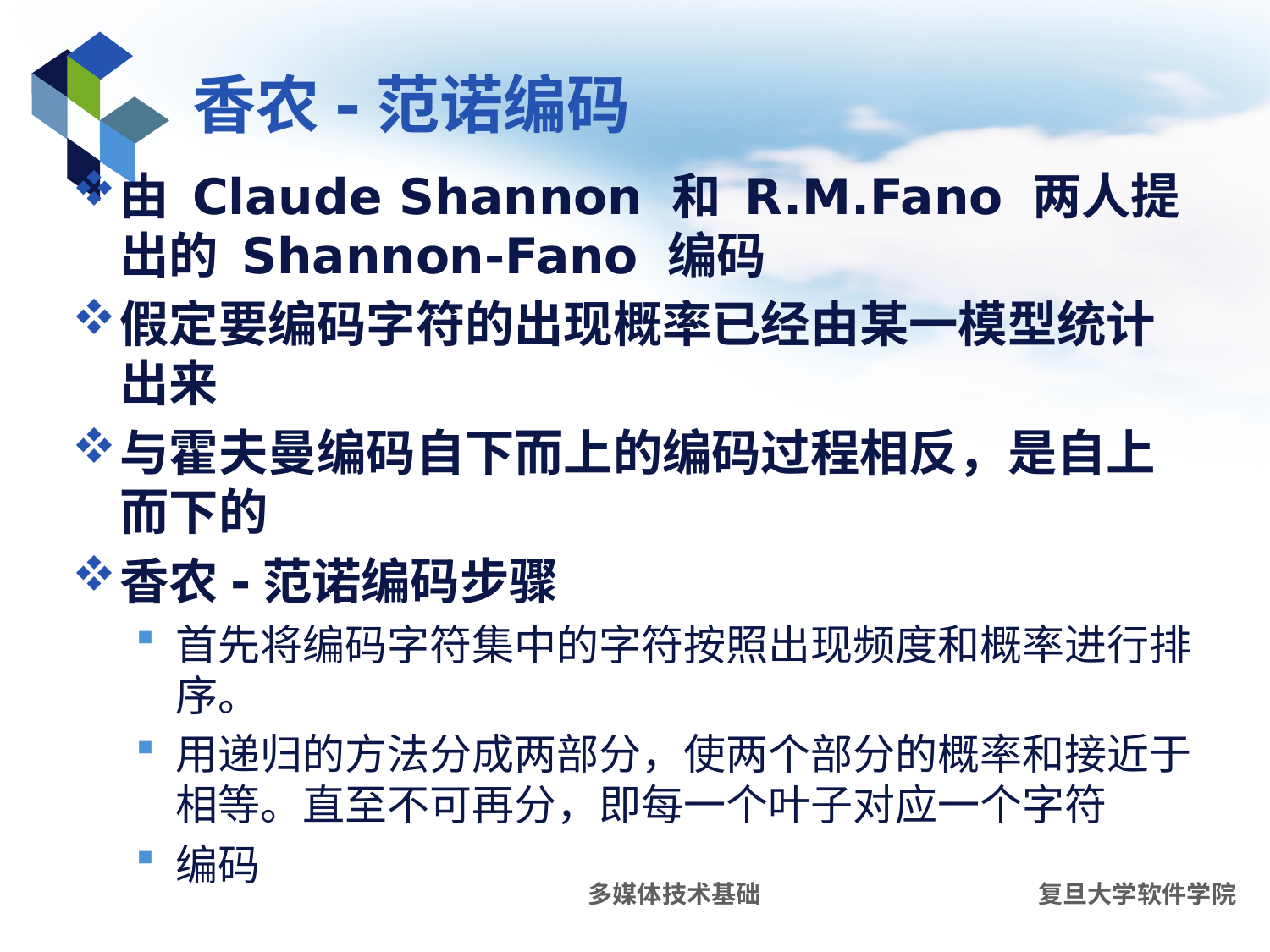

# 香农-范诺编码
由 Claude Shannon 和 R.M.Fano 两人提出的 Shannon-Fano 编码
假定要编码字符的出现概率已经由某一模型统计出来
与霍夫曼编码自下而上的编码过程相反，是自上而下的
香农-范诺编码步骤
首先将编码字符集中的字符按照出现频度和概率进行排序。
用递归的方法分成两部分，使两个部分的概率和接近于相等。直至不可再分，即每一个叶子对应一个字符
编码
多媒体技术基础